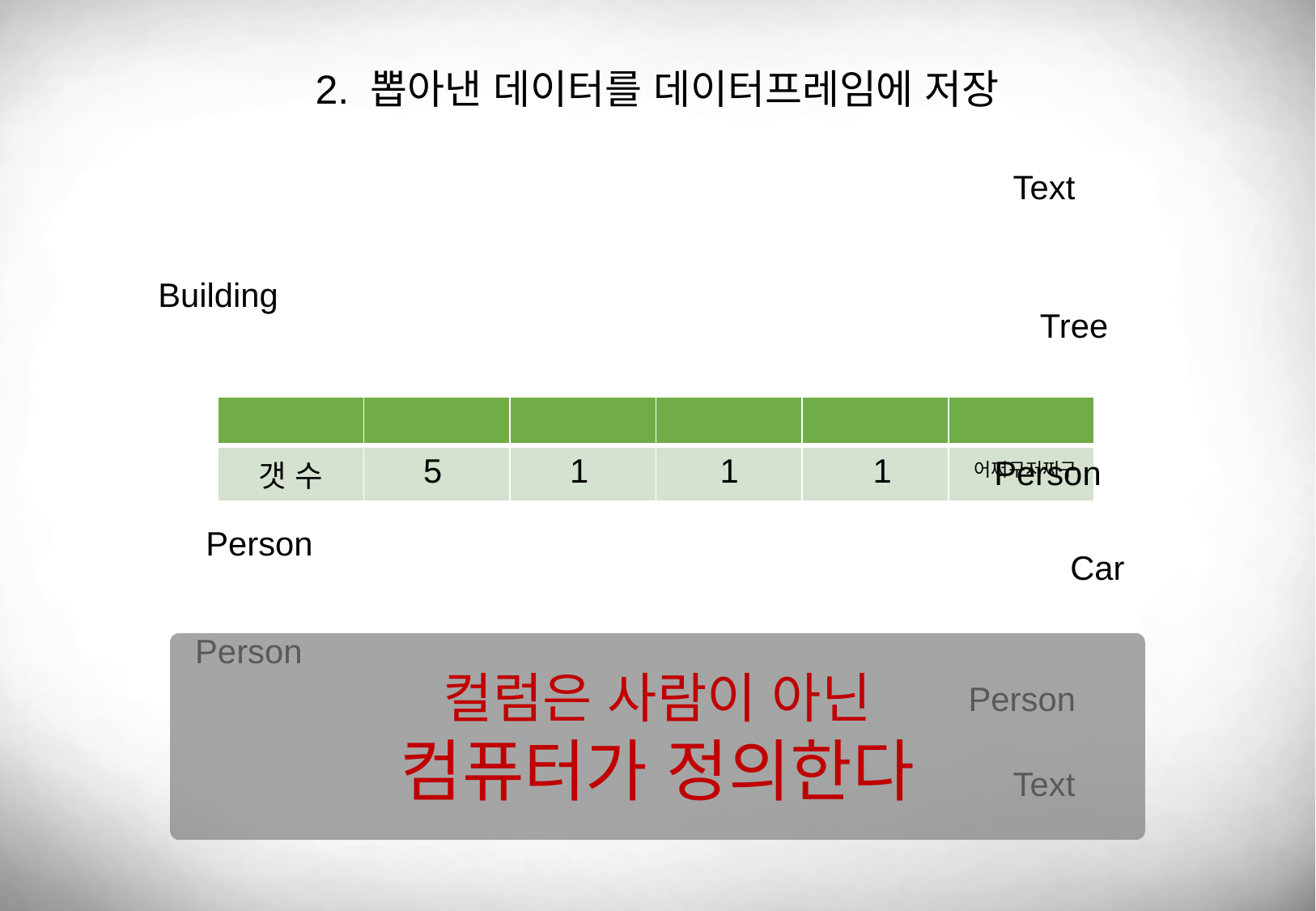

2. 뽑아낸 데이터를 데이터프레임에 저장
Text
Building
Tree
|  |  |  |  |  |  |
| --- | --- | --- | --- | --- | --- |
| 갯 수 |  |  |  |  |  |
5
1
1
1
Person
어쩌구저쩌구
Person
Car
Person
컬럼은 사람이 아닌
컴퓨터가 정의한다
Person
Text